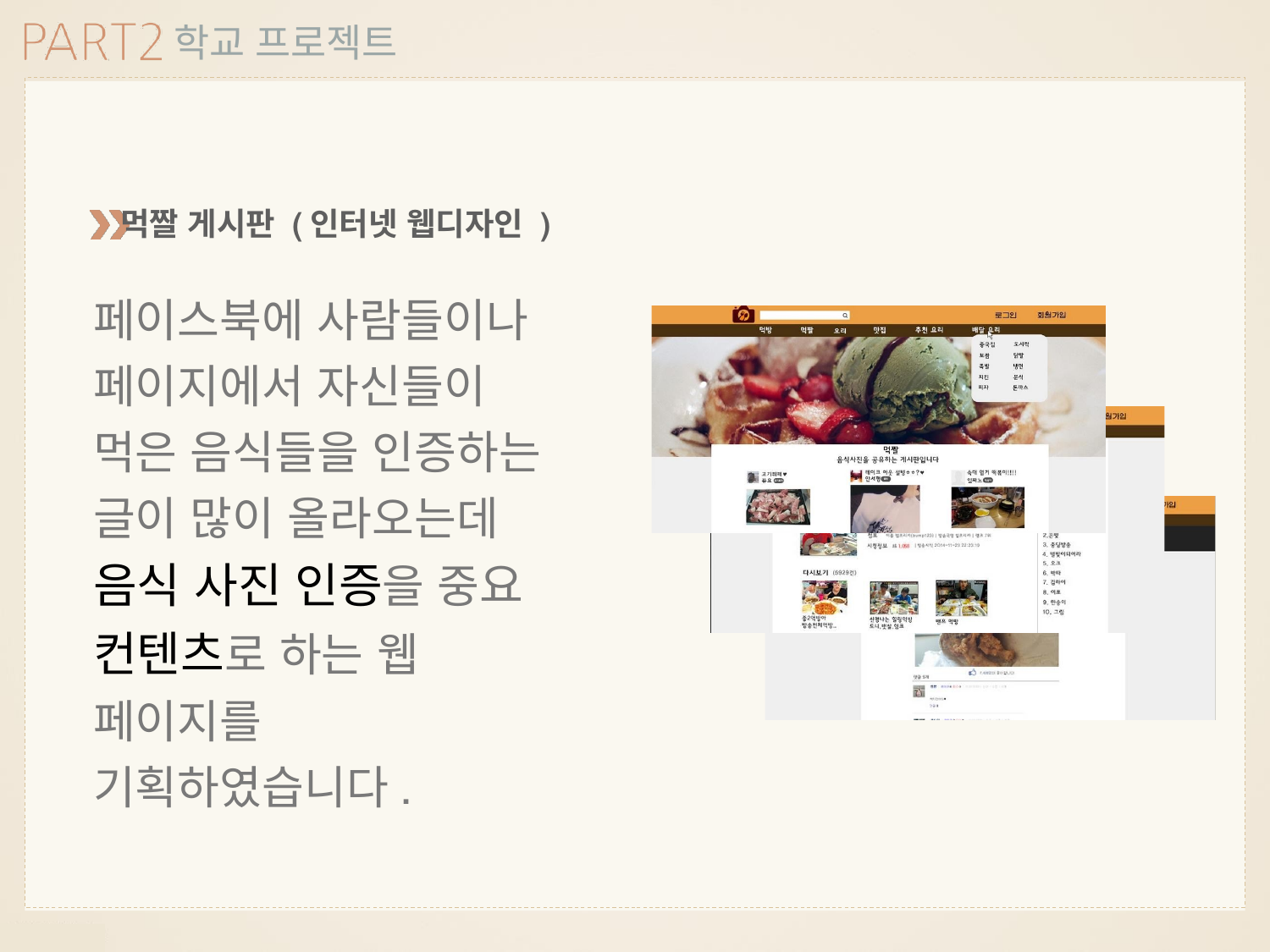

학교 프로젝트

먹짤 게시판 (인터넷 웹디자인 )

페이스북에 사람들이나 페이지에서 자신들이 먹은 음식들을 인증하는 글이 많이 올라오는데 음식 사진 인증을 중요 컨텐츠로 하는 웹 페이지를 기획하였습니다.